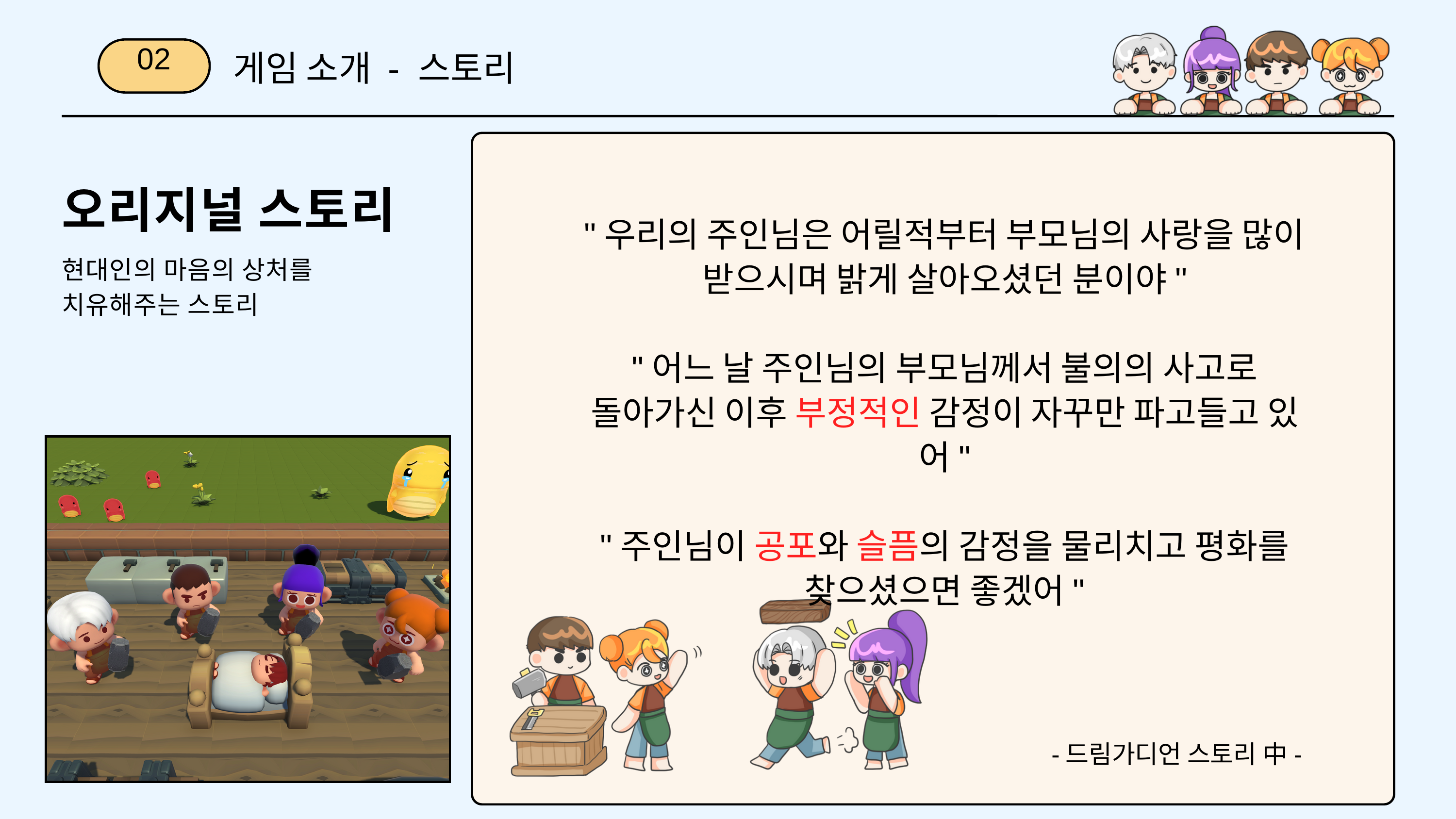

게임 소개 - 스토리

02

오리지널 스토리
"우리의 주인님은 어릴적부터 부모님의 사랑을 많이 받으시며 밝게 살아오셨던 분이야"

"어느 날 주인님의 부모님께서 불의의 사고로 돌아가신 이후 부정적인 감정이 자꾸만 파고들고 있어"

"주인님이 공포와 슬픔의 감정을 물리치고 평화를 찾으셨으면 좋겠어"

현대인의 마음의 상처를 치유해주는 스토리

-드림가디언 스토리 中-